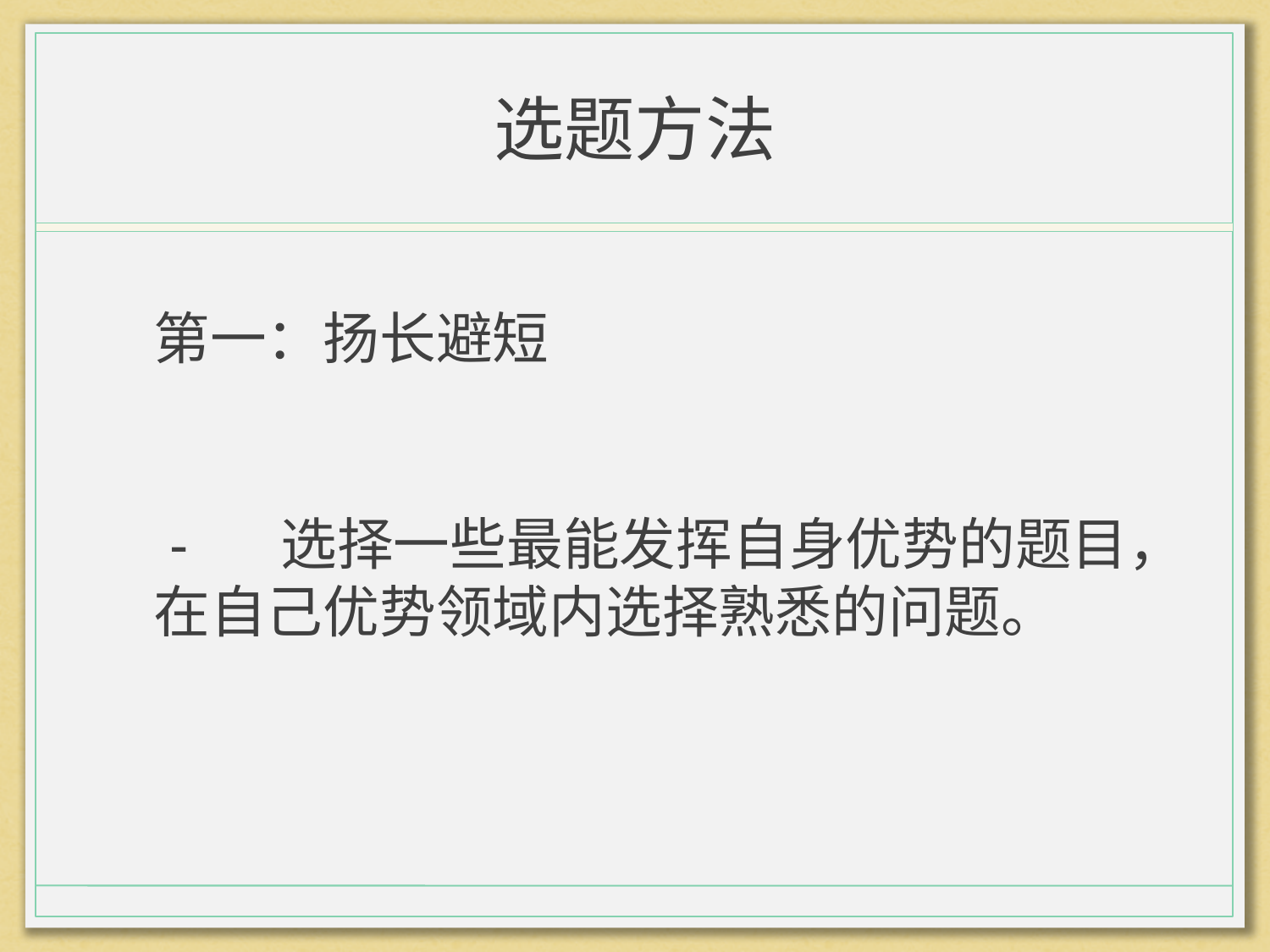

# 选题方法
第一：扬长避短

 -	选择一些最能发挥自身优势的题目，在自己优势领域内选择熟悉的问题。